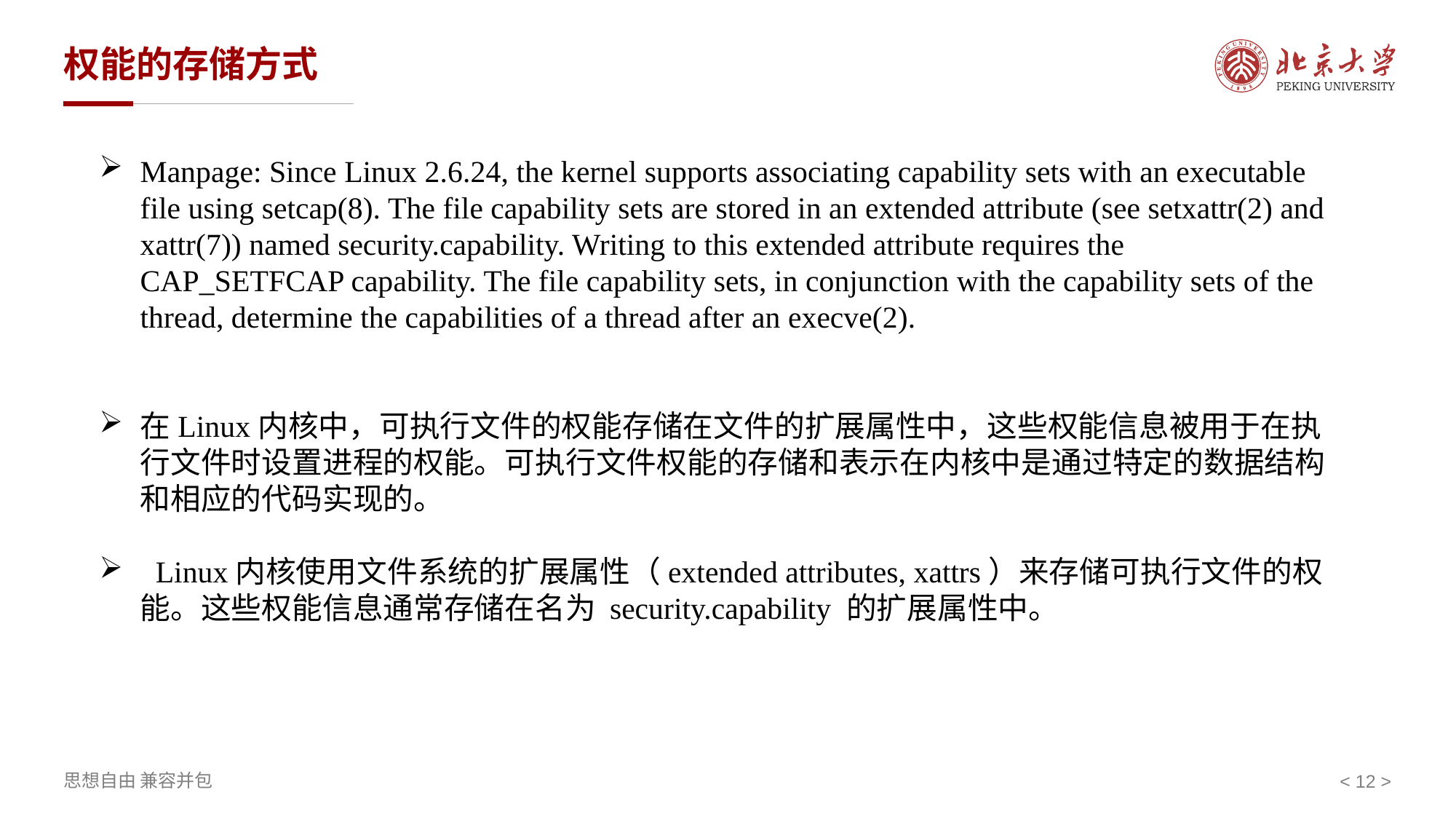

# 权能的存储方式
Manpage: Since Linux 2.6.24, the kernel supports associating capability sets with an executable file using setcap(8). The file capability sets are stored in an extended attribute (see setxattr(2) and xattr(7)) named security.capability. Writing to this extended attribute requires the CAP_SETFCAP capability. The file capability sets, in conjunction with the capability sets of the thread, determine the capabilities of a thread after an execve(2).

在Linux内核中，可执行文件的权能存储在文件的扩展属性中，这些权能信息被用于在执行文件时设置进程的权能。可执行文件权能的存储和表示在内核中是通过特定的数据结构和相应的代码实现的。

  Linux内核使用文件系统的扩展属性（extended attributes, xattrs）来存储可执行文件的权能。这些权能信息通常存储在名为 security.capability 的扩展属性中。

< 12 >